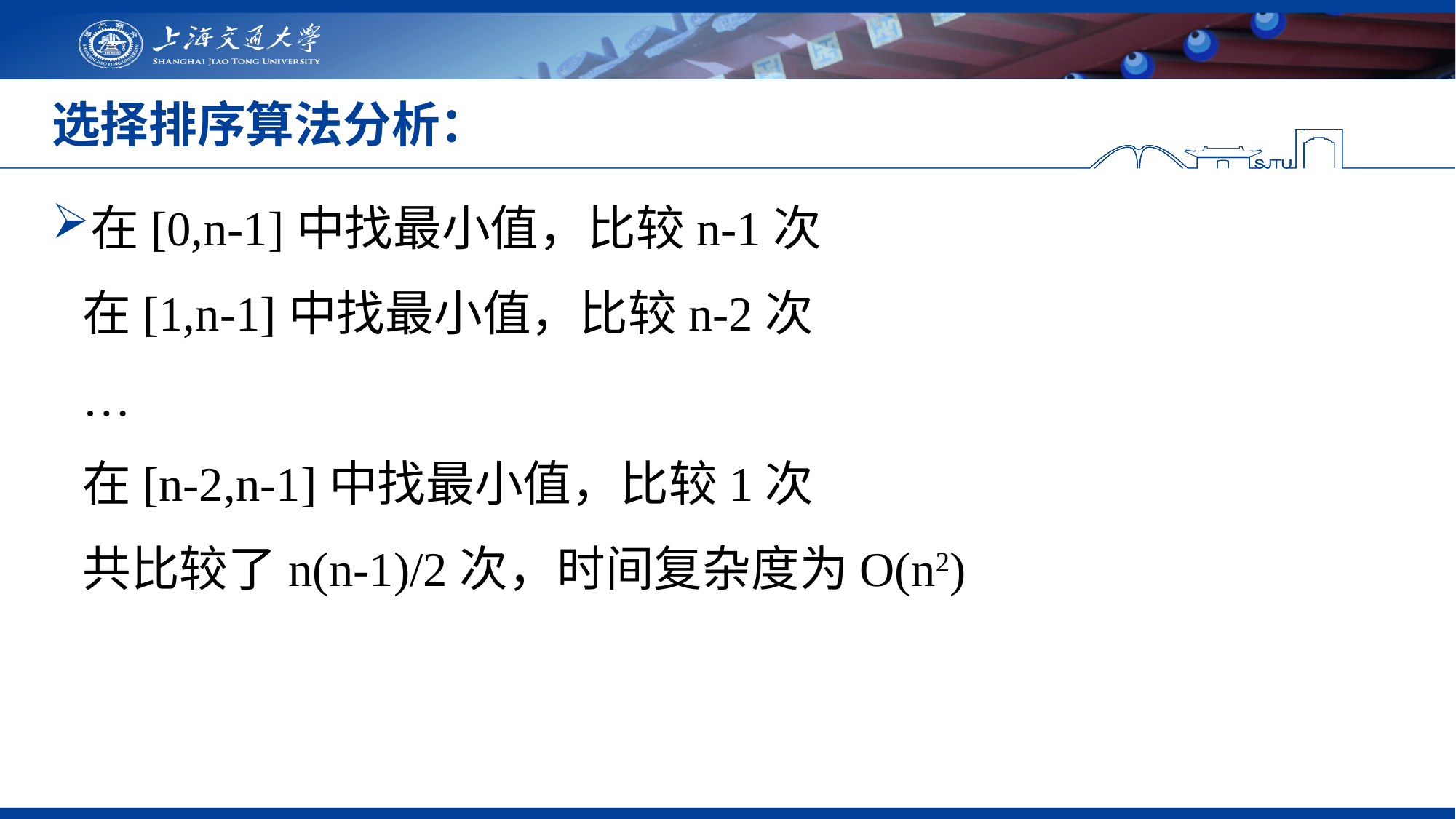

# 选择排序算法分析：
在[0,n-1]中找最小值，比较n-1次
在[1,n-1]中找最小值，比较n-2次
…
在[n-2,n-1]中找最小值，比较1次
共比较了n(n-1)/2次，时间复杂度为O(n2)